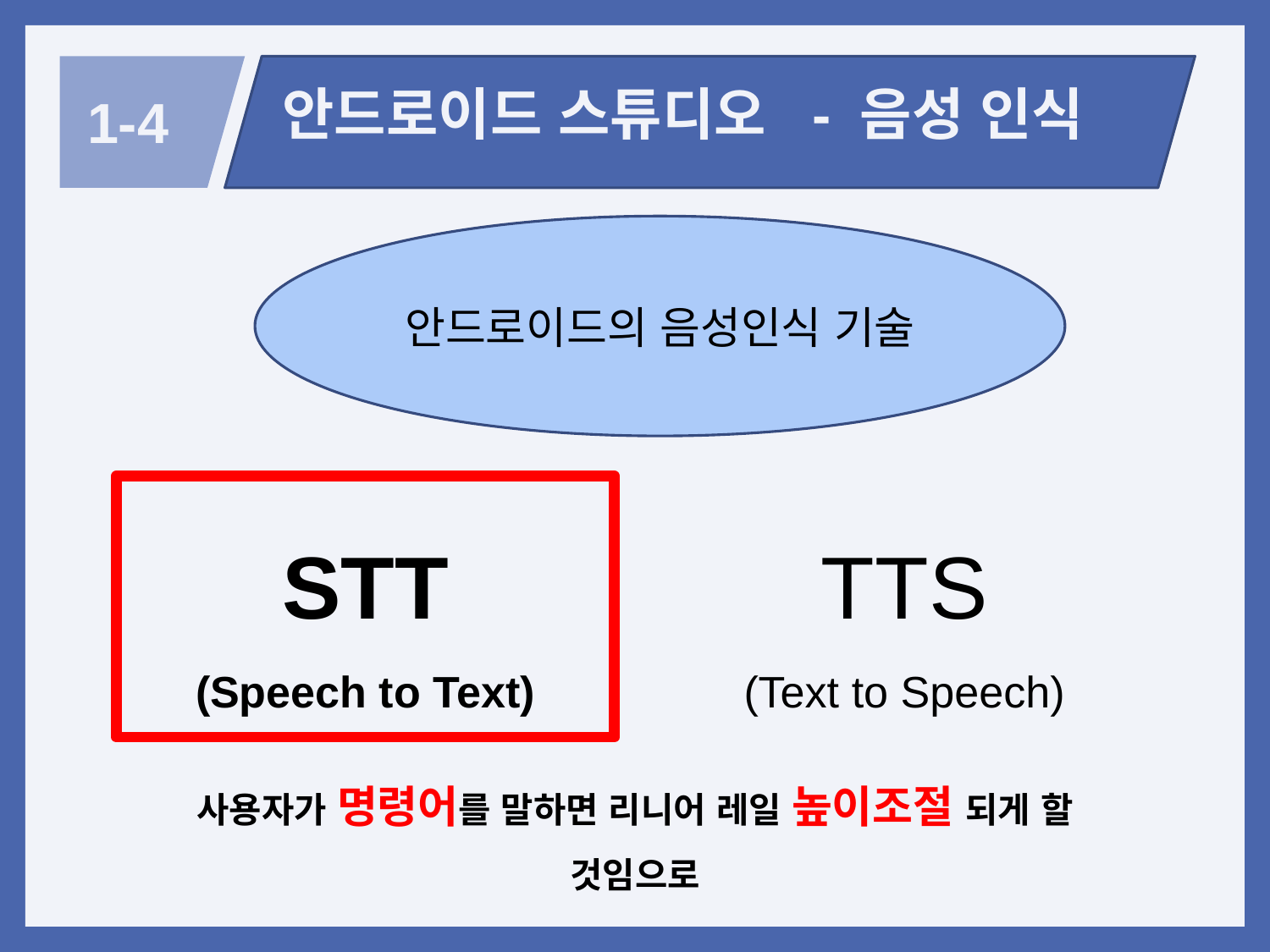

안드로이드 스튜디오  - 음성 인식
1-4
안드로이드의 음성인식 기술
STT
(Speech to Text)
TTS
(Text to Speech)

사용자가 명령어를 말하면 리니어 레일 높이조절 되게 할 것임으로